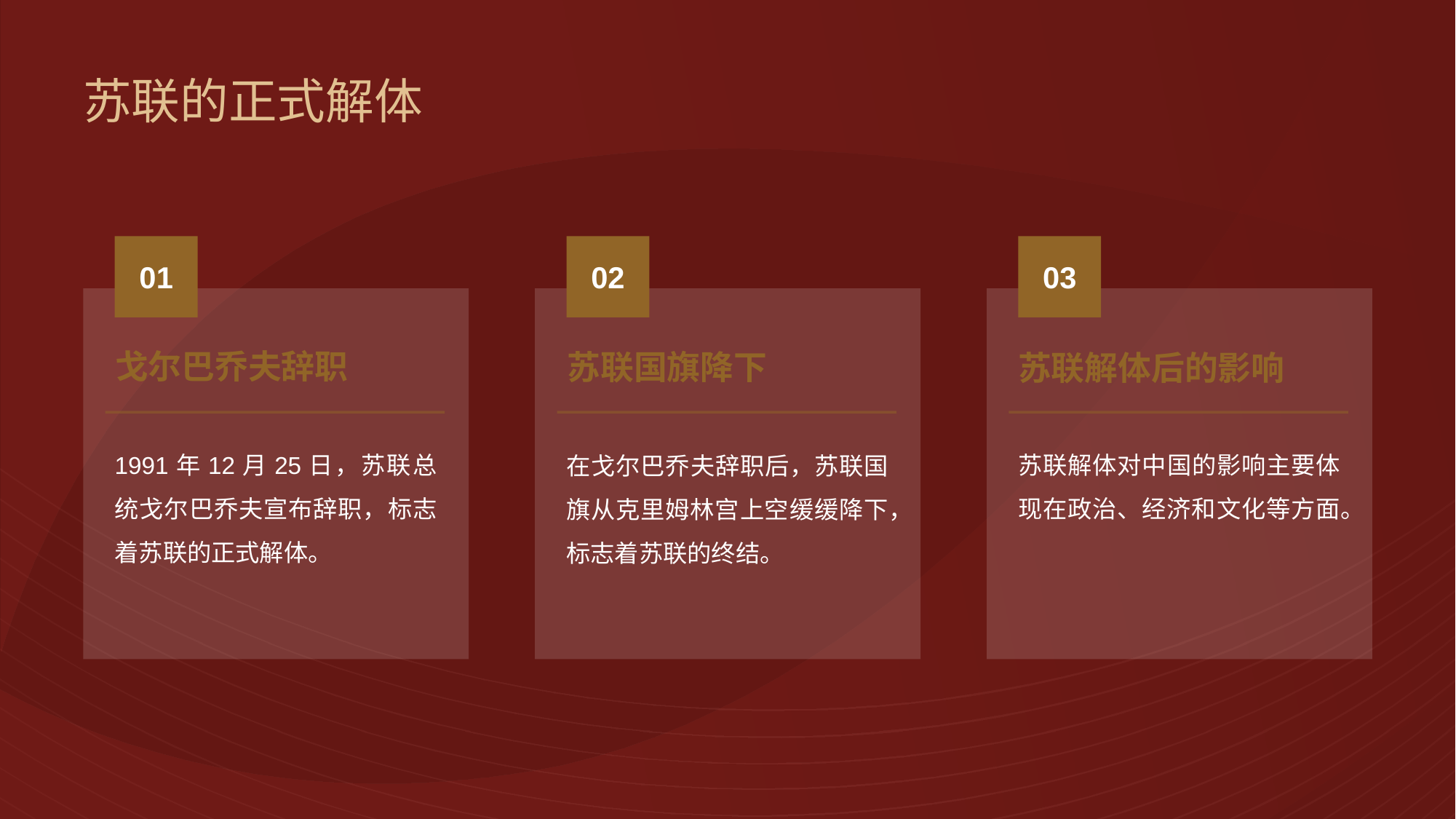

# 苏联的正式解体
01
02
03

戈尔巴乔夫辞职
苏联国旗降下
苏联解体后的影响
1991年12月25日，苏联总统戈尔巴乔夫宣布辞职，标志着苏联的正式解体。
苏联解体对中国的影响主要体现在政治、经济和文化等方面。
在戈尔巴乔夫辞职后，苏联国旗从克里姆林宫上空缓缓降下，标志着苏联的终结。